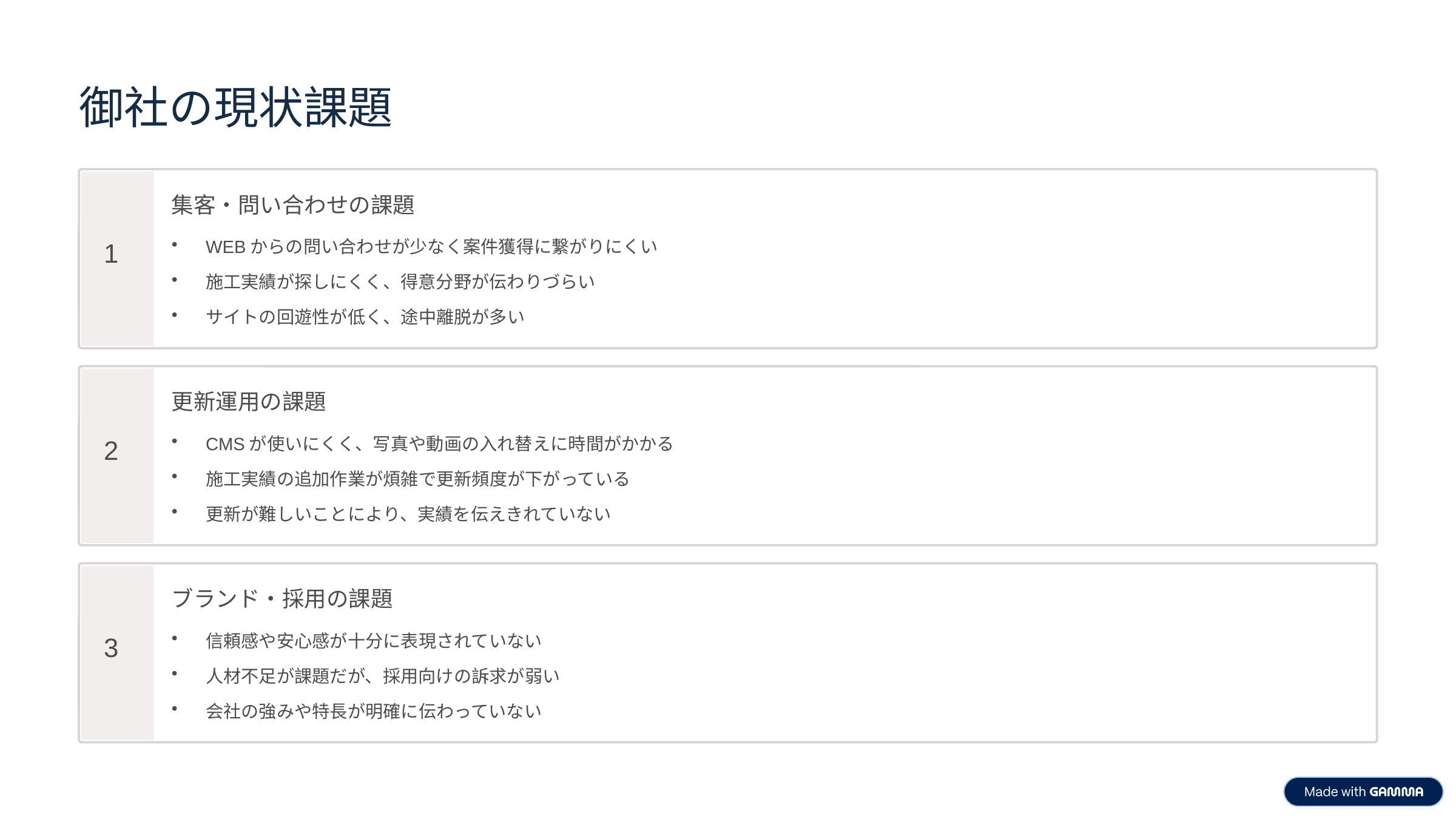

御社の現状課題

集客・問い合わせの課題
WEBからの問い合わせが少なく案件獲得に繋がりにくい
1
施工実績が探しにくく、得意分野が伝わりづらい
サイトの回遊性が低く、途中離脱が多い

更新運用の課題
CMSが使いにくく、写真や動画の入れ替えに時間がかかる
2
施工実績の追加作業が煩雑で更新頻度が下がっている
更新が難しいことにより、実績を伝えきれていない

ブランド・採用の課題
信頼感や安心感が十分に表現されていない
3
人材不足が課題だが、採用向けの訴求が弱い
会社の強みや特長が明確に伝わっていない